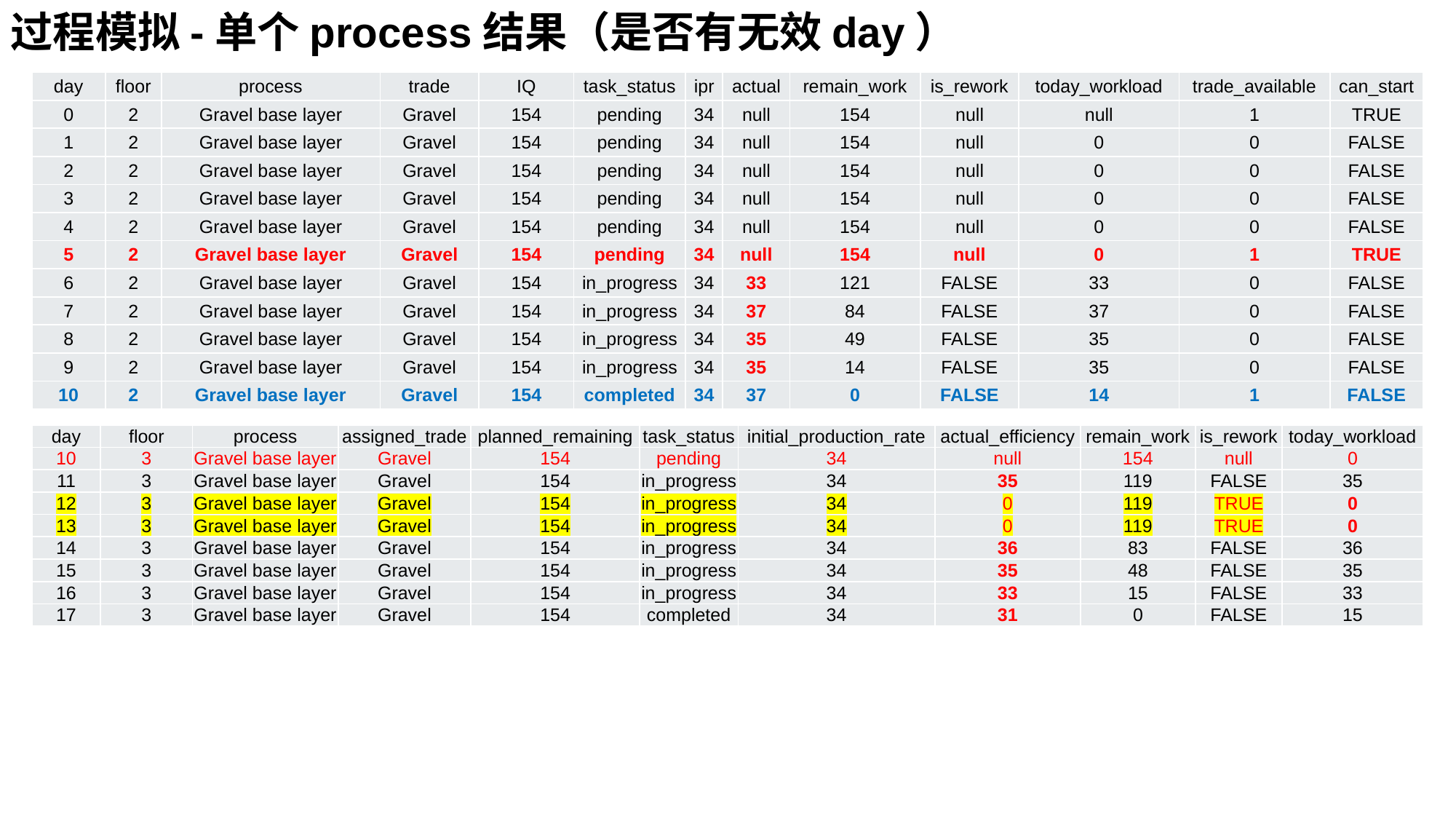

过程模拟-单个process结果（是否有无效day）
| day | floor | process | trade | IQ | task\_status | ipr | actual | remain\_work | is\_rework | today\_workload | trade\_available | can\_start |
| --- | --- | --- | --- | --- | --- | --- | --- | --- | --- | --- | --- | --- |
| 0 | 2 | Gravel base layer | Gravel | 154 | pending | 34 | null | 154 | null | null | 1 | TRUE |
| 1 | 2 | Gravel base layer | Gravel | 154 | pending | 34 | null | 154 | null | 0 | 0 | FALSE |
| 2 | 2 | Gravel base layer | Gravel | 154 | pending | 34 | null | 154 | null | 0 | 0 | FALSE |
| 3 | 2 | Gravel base layer | Gravel | 154 | pending | 34 | null | 154 | null | 0 | 0 | FALSE |
| 4 | 2 | Gravel base layer | Gravel | 154 | pending | 34 | null | 154 | null | 0 | 0 | FALSE |
| 5 | 2 | Gravel base layer | Gravel | 154 | pending | 34 | null | 154 | null | 0 | 1 | TRUE |
| 6 | 2 | Gravel base layer | Gravel | 154 | in\_progress | 34 | 33 | 121 | FALSE | 33 | 0 | FALSE |
| 7 | 2 | Gravel base layer | Gravel | 154 | in\_progress | 34 | 37 | 84 | FALSE | 37 | 0 | FALSE |
| 8 | 2 | Gravel base layer | Gravel | 154 | in\_progress | 34 | 35 | 49 | FALSE | 35 | 0 | FALSE |
| 9 | 2 | Gravel base layer | Gravel | 154 | in\_progress | 34 | 35 | 14 | FALSE | 35 | 0 | FALSE |
| 10 | 2 | Gravel base layer | Gravel | 154 | completed | 34 | 37 | 0 | FALSE | 14 | 1 | FALSE |
| day | floor | process | assigned\_trade | planned\_remaining | task\_status | initial\_production\_rate | actual\_efficiency | remain\_work | is\_rework | today\_workload |
| --- | --- | --- | --- | --- | --- | --- | --- | --- | --- | --- |
| 10 | 3 | Gravel base layer | Gravel | 154 | pending | 34 | null | 154 | null | 0 |
| 11 | 3 | Gravel base layer | Gravel | 154 | in\_progress | 34 | 35 | 119 | FALSE | 35 |
| 12 | 3 | Gravel base layer | Gravel | 154 | in\_progress | 34 | 0 | 119 | TRUE | 0 |
| 13 | 3 | Gravel base layer | Gravel | 154 | in\_progress | 34 | 0 | 119 | TRUE | 0 |
| 14 | 3 | Gravel base layer | Gravel | 154 | in\_progress | 34 | 36 | 83 | FALSE | 36 |
| 15 | 3 | Gravel base layer | Gravel | 154 | in\_progress | 34 | 35 | 48 | FALSE | 35 |
| 16 | 3 | Gravel base layer | Gravel | 154 | in\_progress | 34 | 33 | 15 | FALSE | 33 |
| 17 | 3 | Gravel base layer | Gravel | 154 | completed | 34 | 31 | 0 | FALSE | 15 |
…